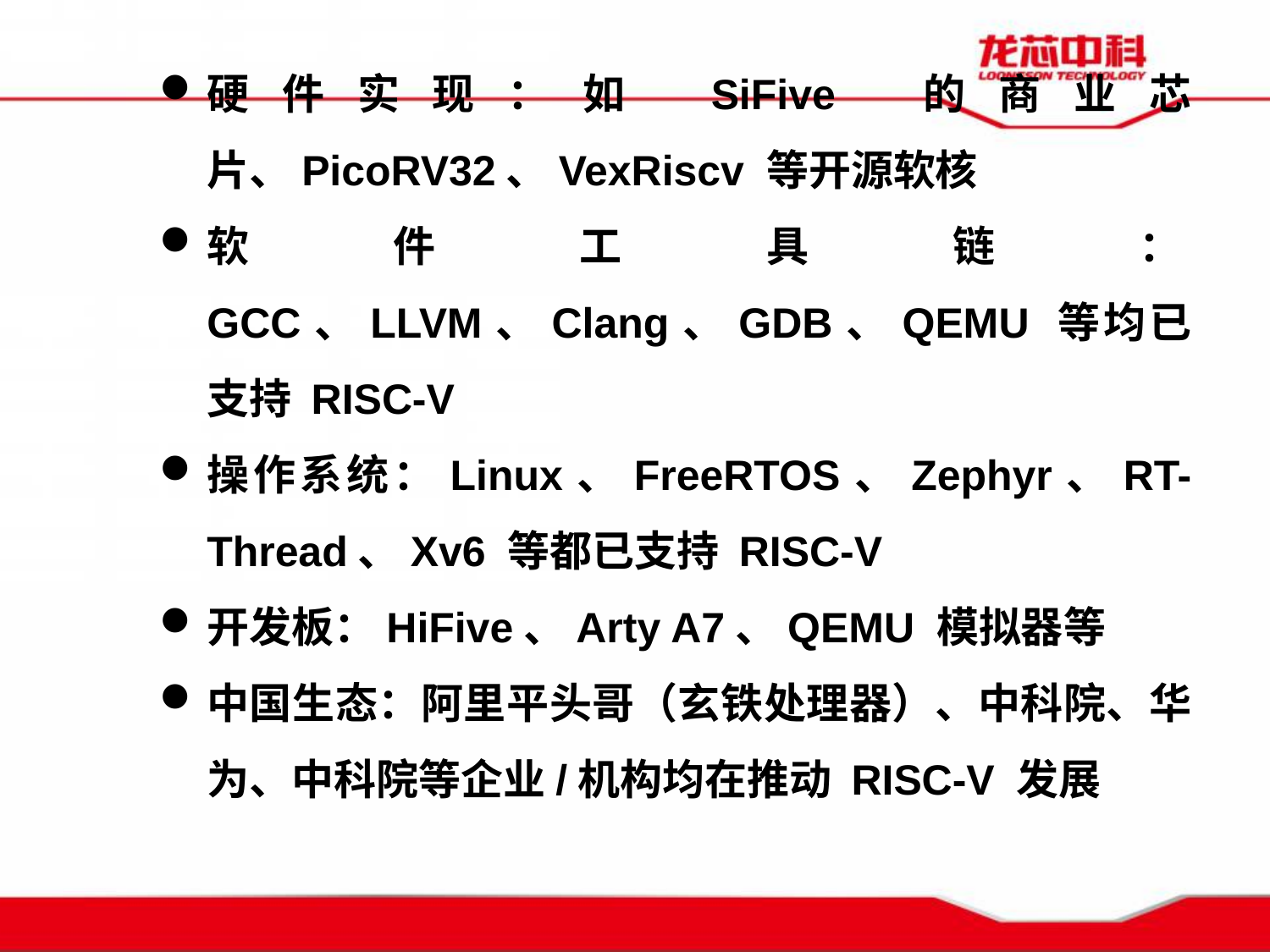

硬件实现：如 SiFive 的商业芯片、PicoRV32、VexRiscv 等开源软核
软件工具链：GCC、LLVM、Clang、GDB、QEMU 等均已支持 RISC-V
操作系统：Linux、FreeRTOS、Zephyr、RT-Thread、Xv6 等都已支持 RISC-V
开发板：HiFive、Arty A7、QEMU 模拟器等
中国生态：阿里平头哥（玄铁处理器）、中科院、华为、中科院等企业/机构均在推动 RISC-V 发展